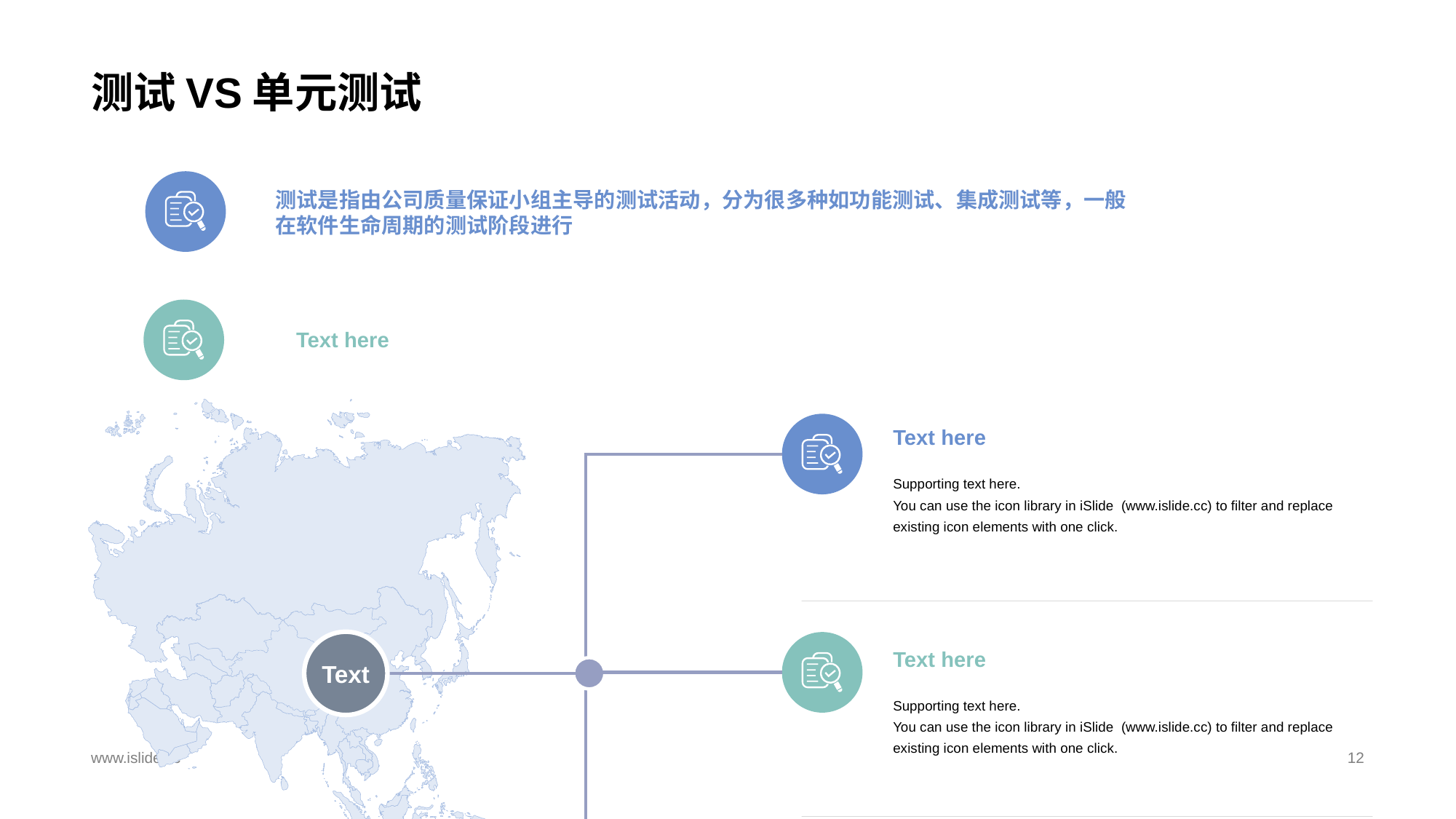

# 测试VS单元测试
测试是指由公司质量保证小组主导的测试活动，分为很多种如功能测试、集成测试等，一般在软件生命周期的测试阶段进行

Text here

Text here
Supporting text here.
You can use the icon library in iSlide  (www.islide.cc) to filter and replace existing icon elements with one click.

Text here
Supporting text here.
You can use the icon library in iSlide  (www.islide.cc) to filter and replace existing icon elements with one click.
Text

Text here
Supporting text here.
You can use the icon library in iSlide  (www.islide.cc) to filter and replace existing icon elements with one click.

www.islide.cc
12